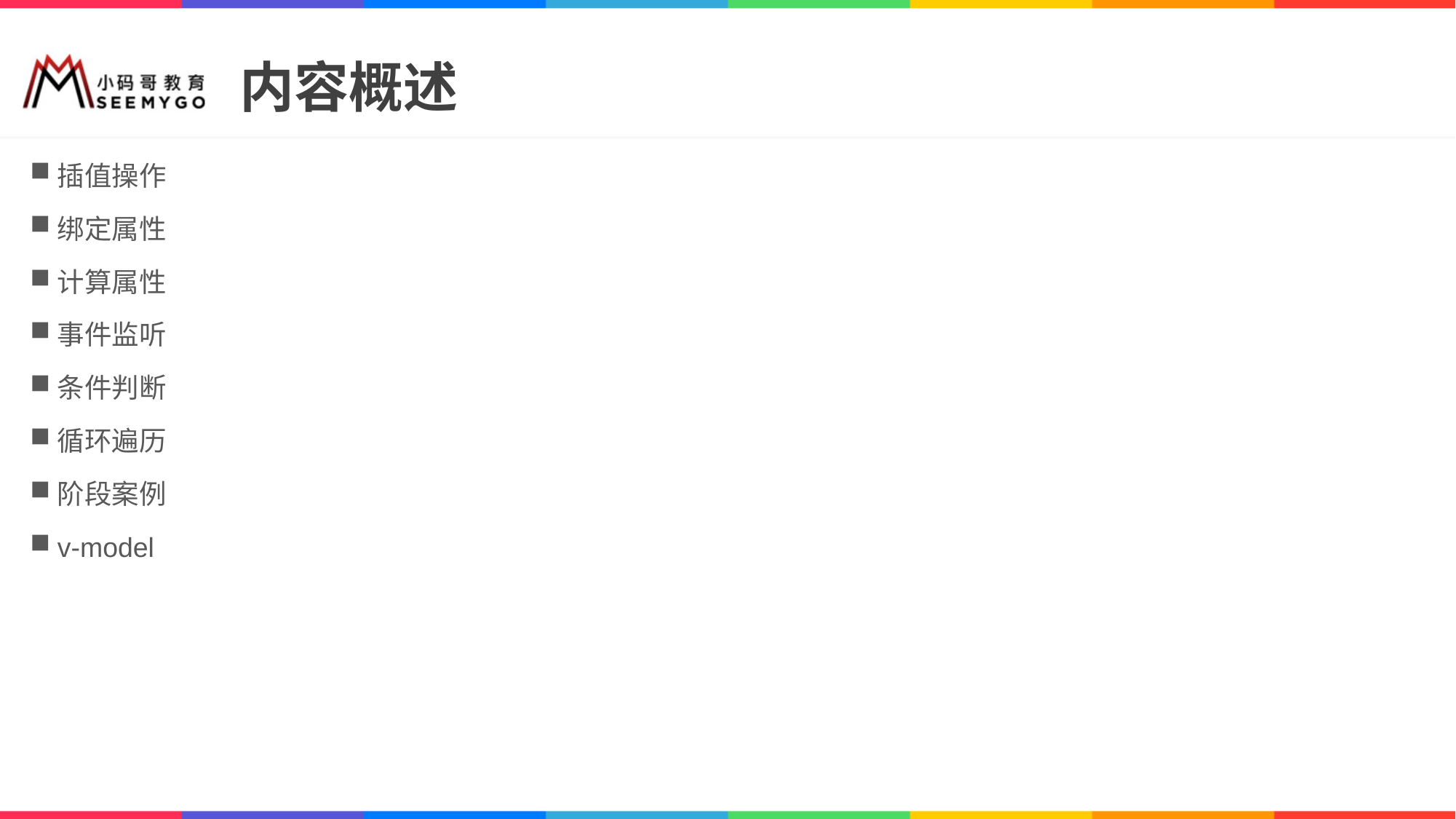

# 内容概述
插值操作
绑定属性
计算属性
事件监听
条件判断
循环遍历
阶段案例
v-model